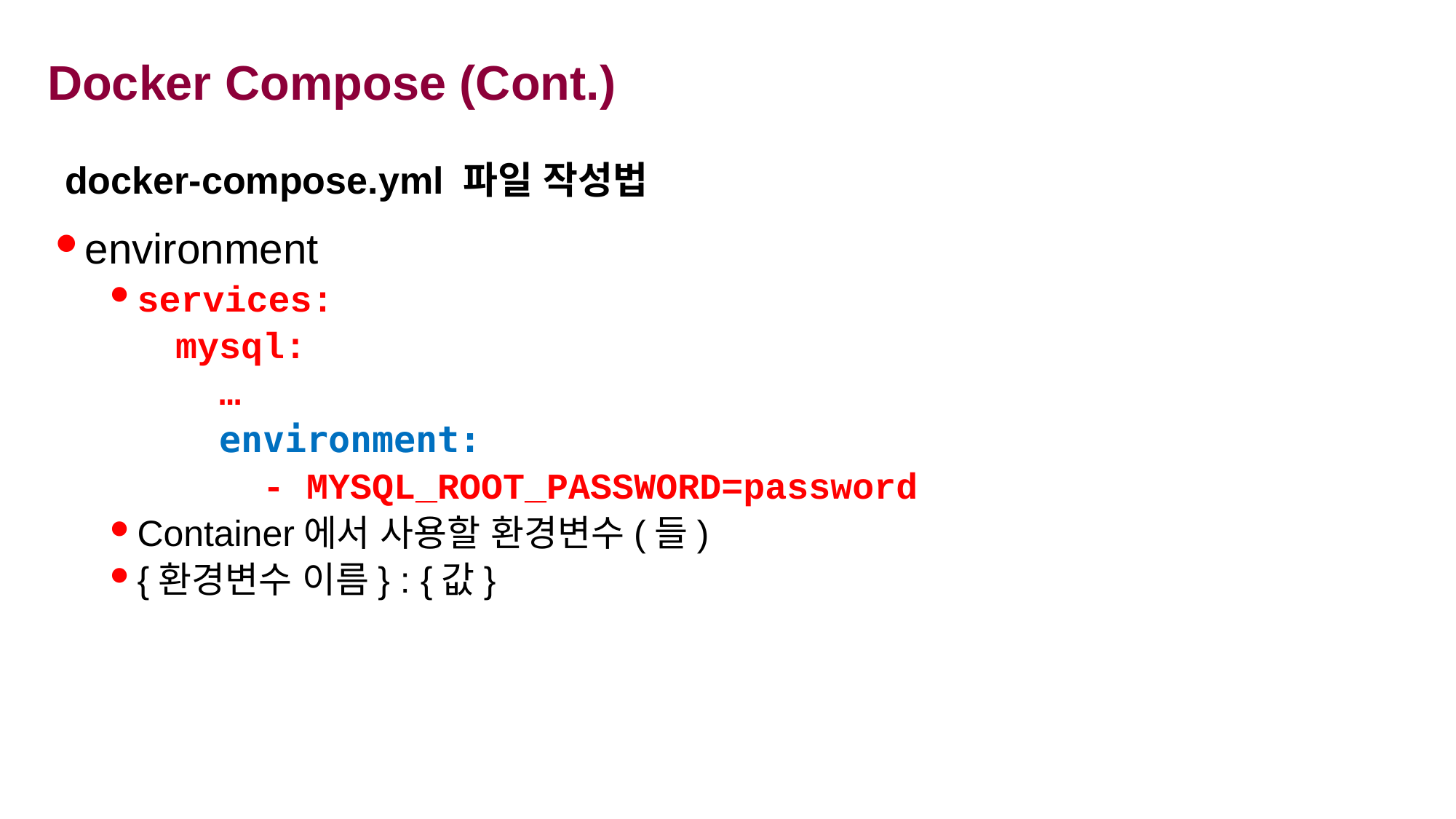

# Docker Compose (Cont.)
docker-compose.yml 파일 작성법
environment
services:
   mysql:
     …
     environment:
       - MYSQL_ROOT_PASSWORD=password
Container에서 사용할 환경변수(들)
{환경변수 이름} : {값}